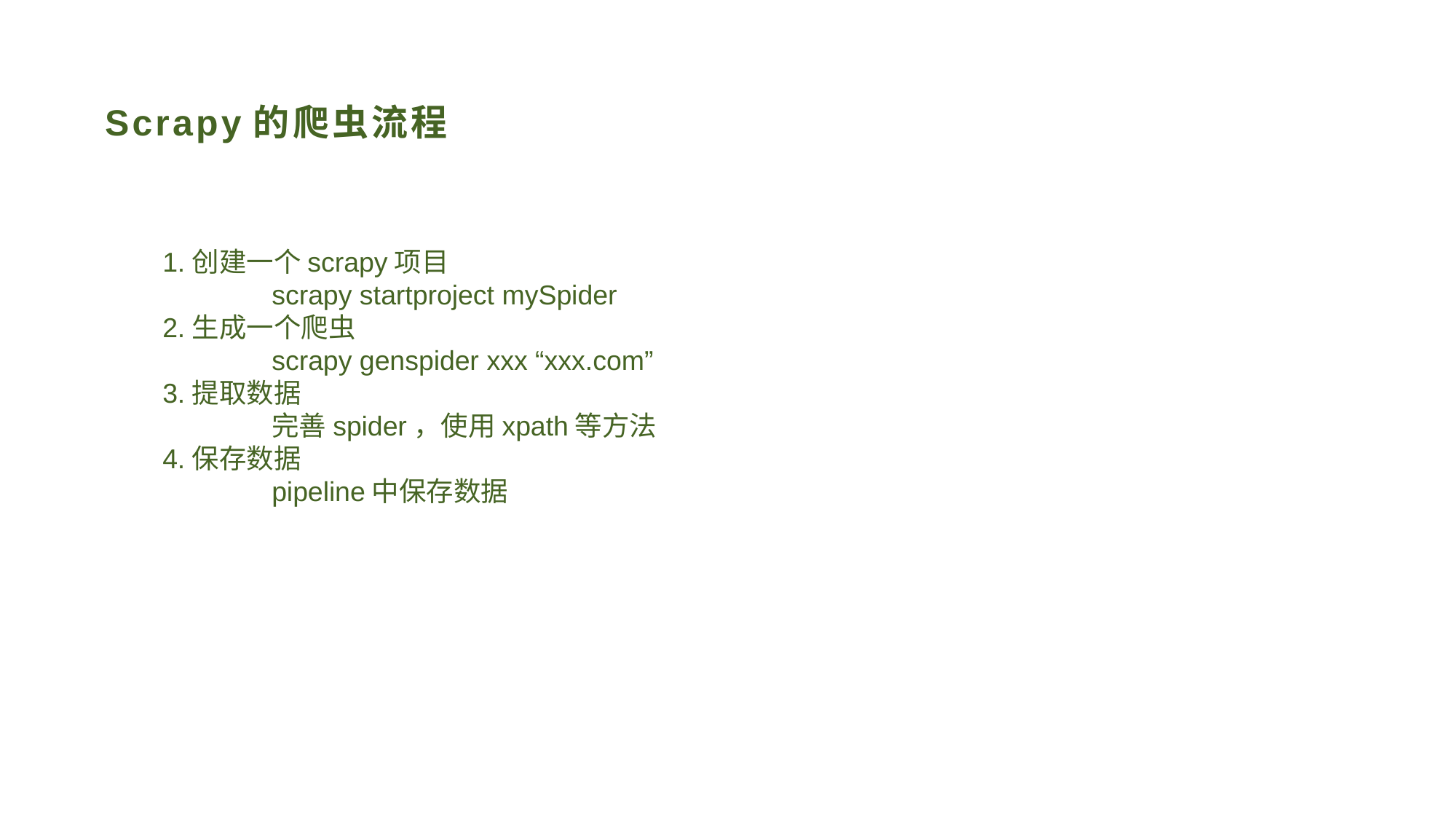

# Scrapy的爬虫流程
1.创建一个scrapy项目
	scrapy startproject mySpider
2.生成一个爬虫
	scrapy genspider xxx “xxx.com”
3.提取数据
	完善spider，使用xpath等方法
4.保存数据
	pipeline中保存数据